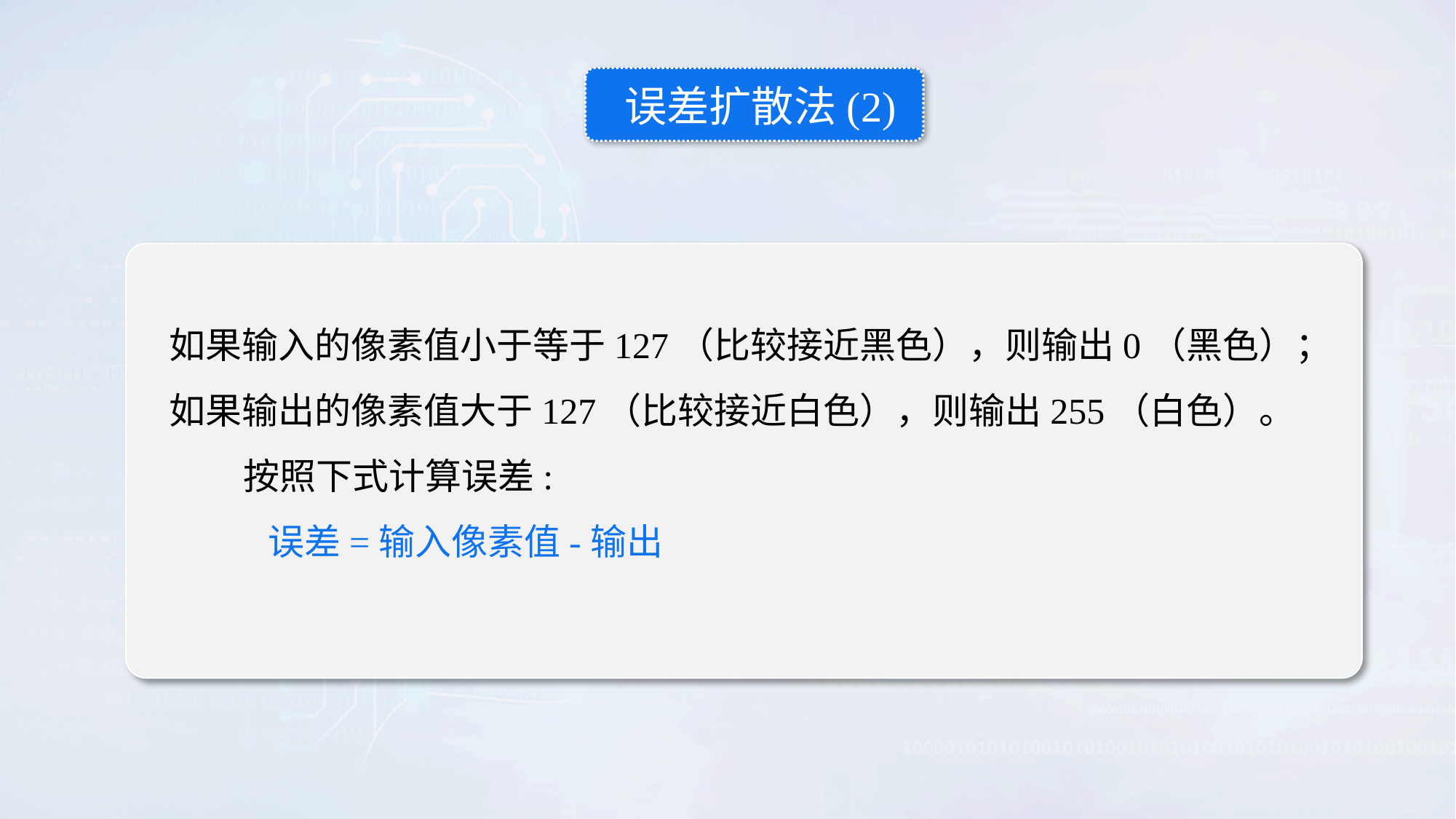

误差扩散法(2)

如果输入的像素值小于等于127（比较接近黑色），则输出0（黑色）；
如果输出的像素值大于127（比较接近白色），则输出255（白色）。
        按照下式计算误差:
           误差=输入像素值-输出